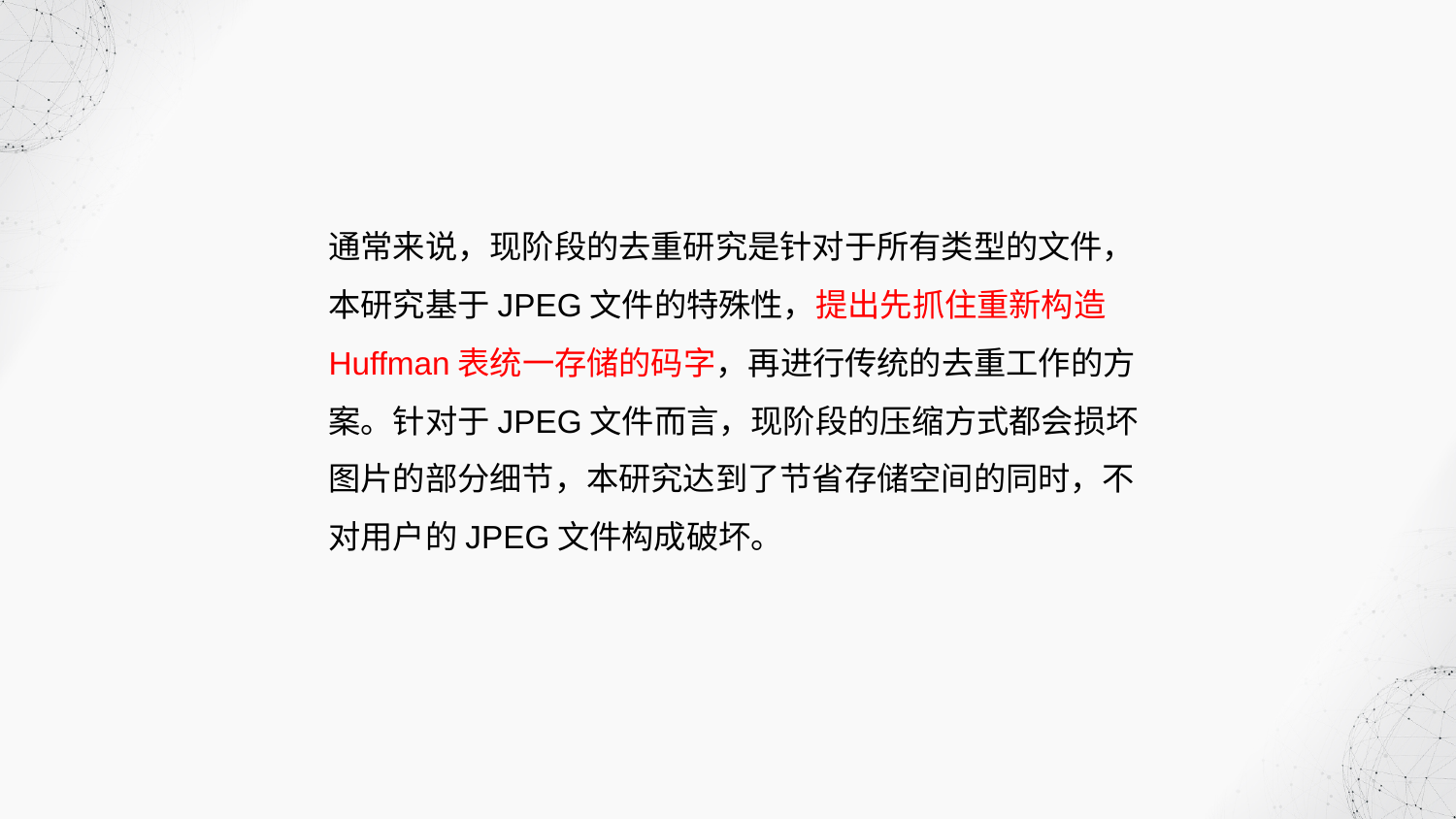

通常来说，现阶段的去重研究是针对于所有类型的文件，本研究基于JPEG文件的特殊性，提出先抓住重新构造Huffman表统一存储的码字，再进行传统的去重工作的方案。针对于JPEG文件而言，现阶段的压缩方式都会损坏图片的部分细节，本研究达到了节省存储空间的同时，不对用户的JPEG文件构成破坏。